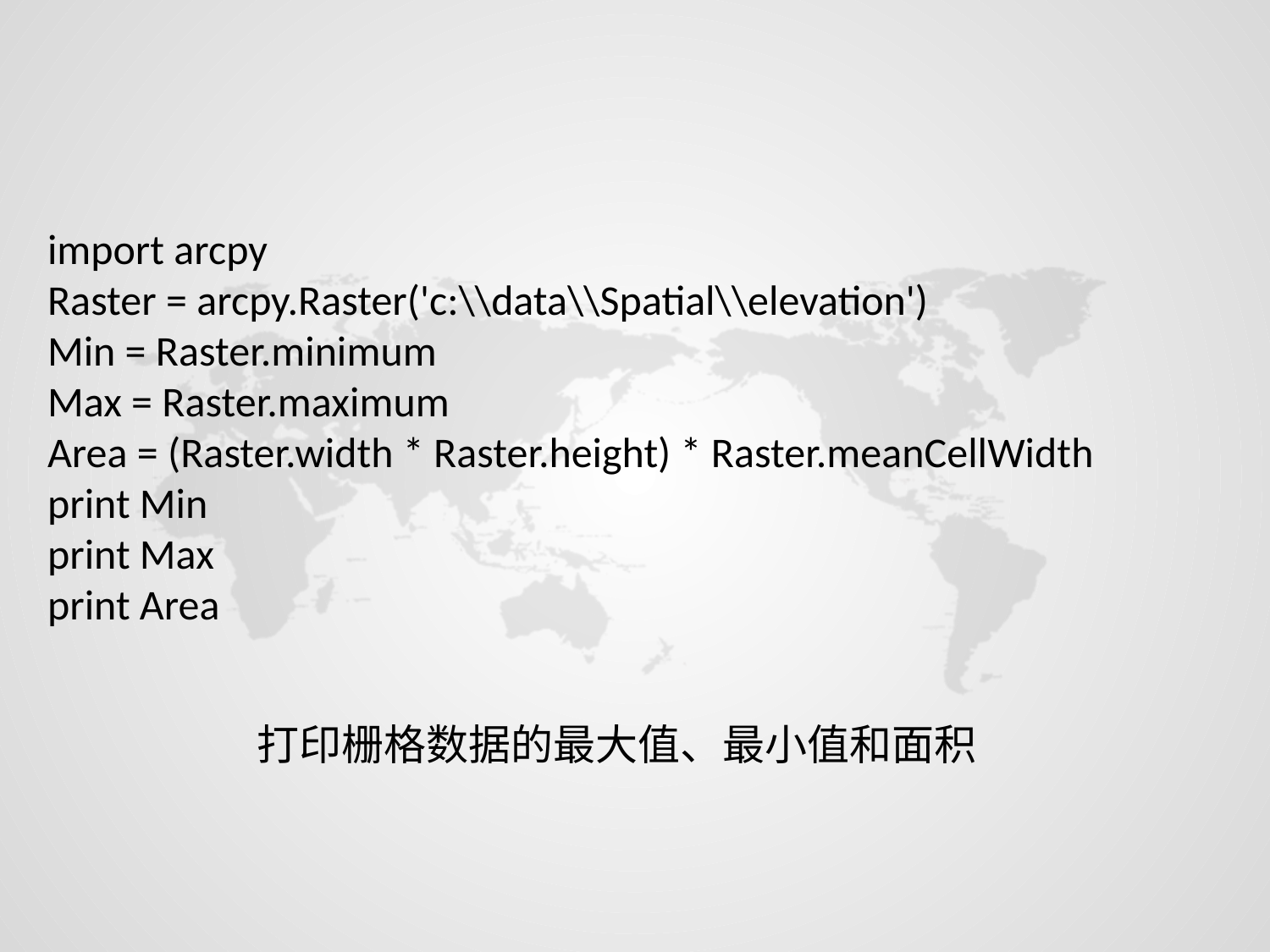

import arcpy
Raster = arcpy.Raster('c:\\data\\Spatial\\elevation')
Min = Raster.minimum
Max = Raster.maximum
Area = (Raster.width * Raster.height) * Raster.meanCellWidth
print Min
print Max
print Area
打印栅格数据的最大值、最小值和面积